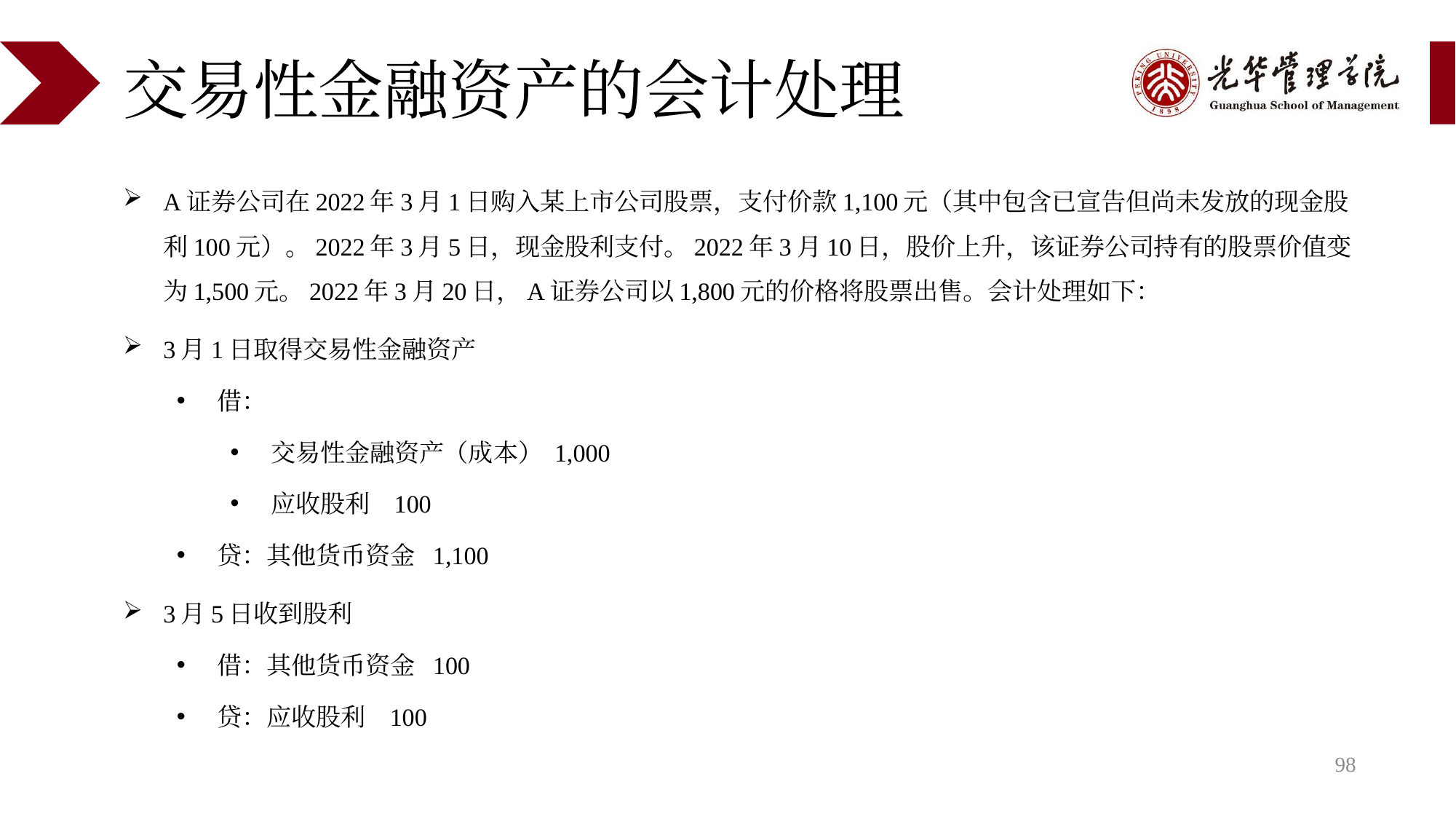

# 交易性金融资产的会计处理
A证券公司在2022年3月1日购入某上市公司股票，支付价款1,100元（其中包含已宣告但尚未发放的现金股利100元）。2022年3月5日，现金股利支付。2022年3月10日，股价上升，该证券公司持有的股票价值变为1,500元。2022年3月20日，A证券公司以1,800元的价格将股票出售。会计处理如下：
3月1日取得交易性金融资产
借：
交易性金融资产（成本） 1,000
应收股利   100
贷：其他货币资金  1,100
3月5日收到股利
借：其他货币资金  100
贷：应收股利   100
98